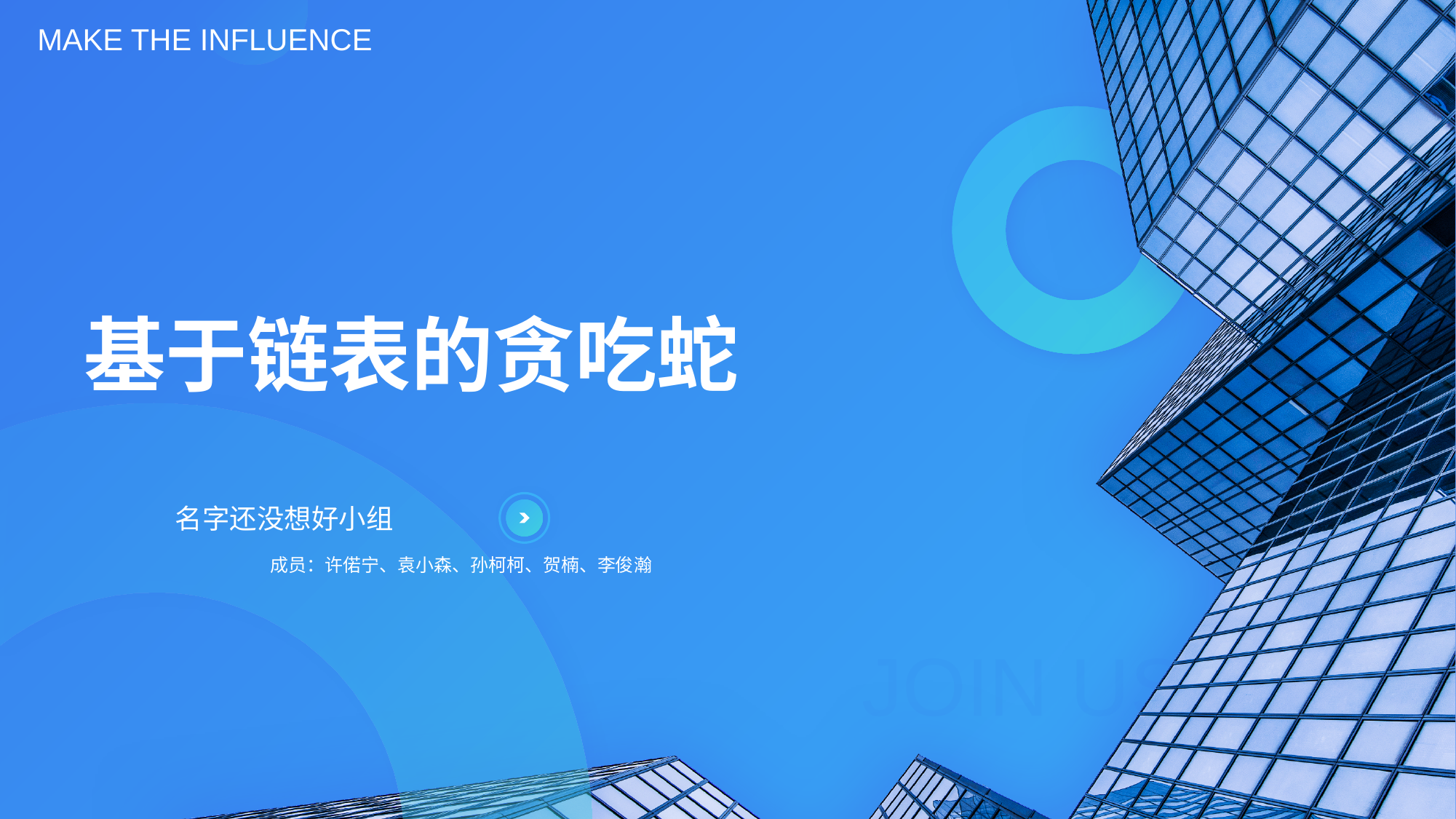

MAKE THE INFLUENCE
基于链表的贪吃蛇

名字还没想好小组

成员：许偌宁、袁小森、孙柯柯、贺楠、李俊瀚